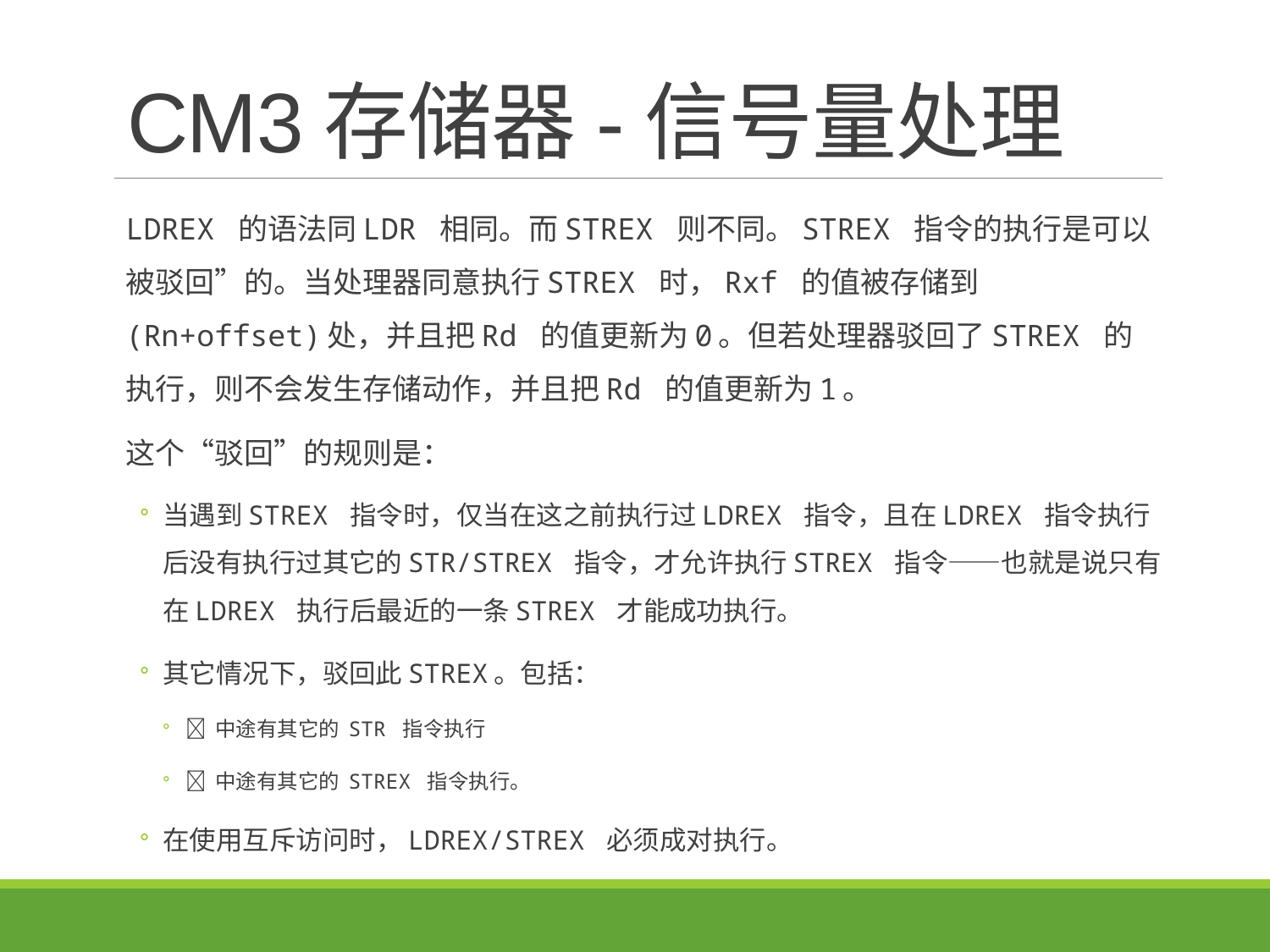

# CM3存储器-信号量处理
LDREX 的语法同LDR 相同。而STREX 则不同。STREX 指令的执行是可以被驳回”的。当处理器同意执行STREX 时，Rxf 的值被存储到(Rn+offset)处，并且把Rd 的值更新为0。但若处理器驳回了STREX 的执行，则不会发生存储动作，并且把Rd 的值更新为1。
这个“驳回”的规则是：
当遇到STREX 指令时，仅当在这之前执行过LDREX 指令，且在LDREX 指令执行后没有执行过其它的STR/STREX 指令，才允许执行STREX 指令——也就是说只有在LDREX 执行后最近的一条STREX 才能成功执行。
其它情况下，驳回此STREX。包括：
􀂋 中途有其它的 STR 指令执行
􀂋 中途有其它的 STREX 指令执行。
在使用互斥访问时，LDREX/STREX 必须成对执行。